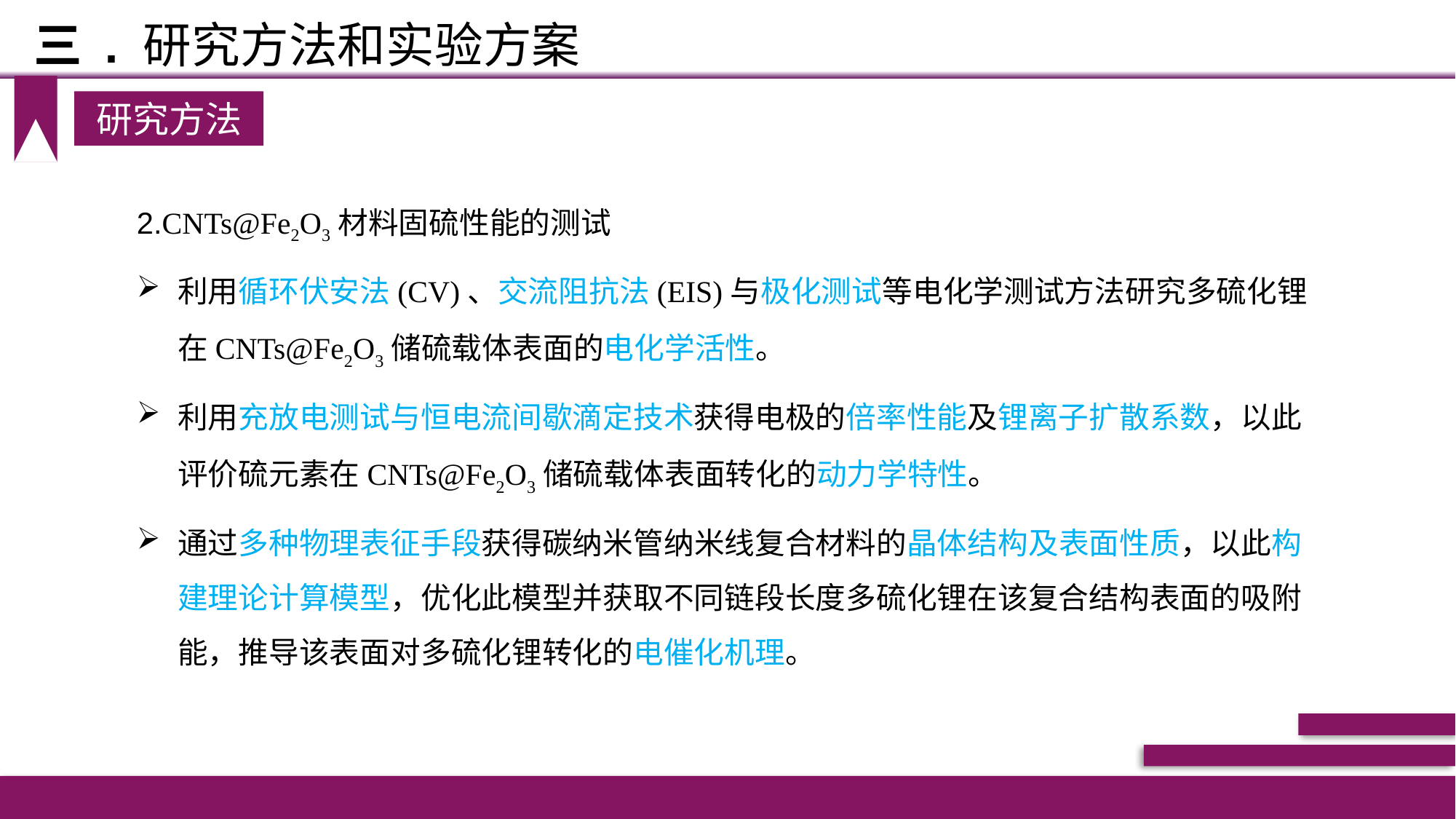

# 三 . 研究方法和实验方案

研究方法
2.CNTs@Fe2O3材料固硫性能的测试
利用循环伏安法(CV)、交流阻抗法(EIS)与极化测试等电化学测试方法研究多硫化锂在CNTs@Fe2O3储硫载体表面的电化学活性。
利用充放电测试与恒电流间歇滴定技术获得电极的倍率性能及锂离子扩散系数，以此评价硫元素在CNTs@Fe2O3储硫载体表面转化的动力学特性。
通过多种物理表征手段获得碳纳米管纳米线复合材料的晶体结构及表面性质，以此构建理论计算模型，优化此模型并获取不同链段长度多硫化锂在该复合结构表面的吸附能，推导该表面对多硫化锂转化的电催化机理。